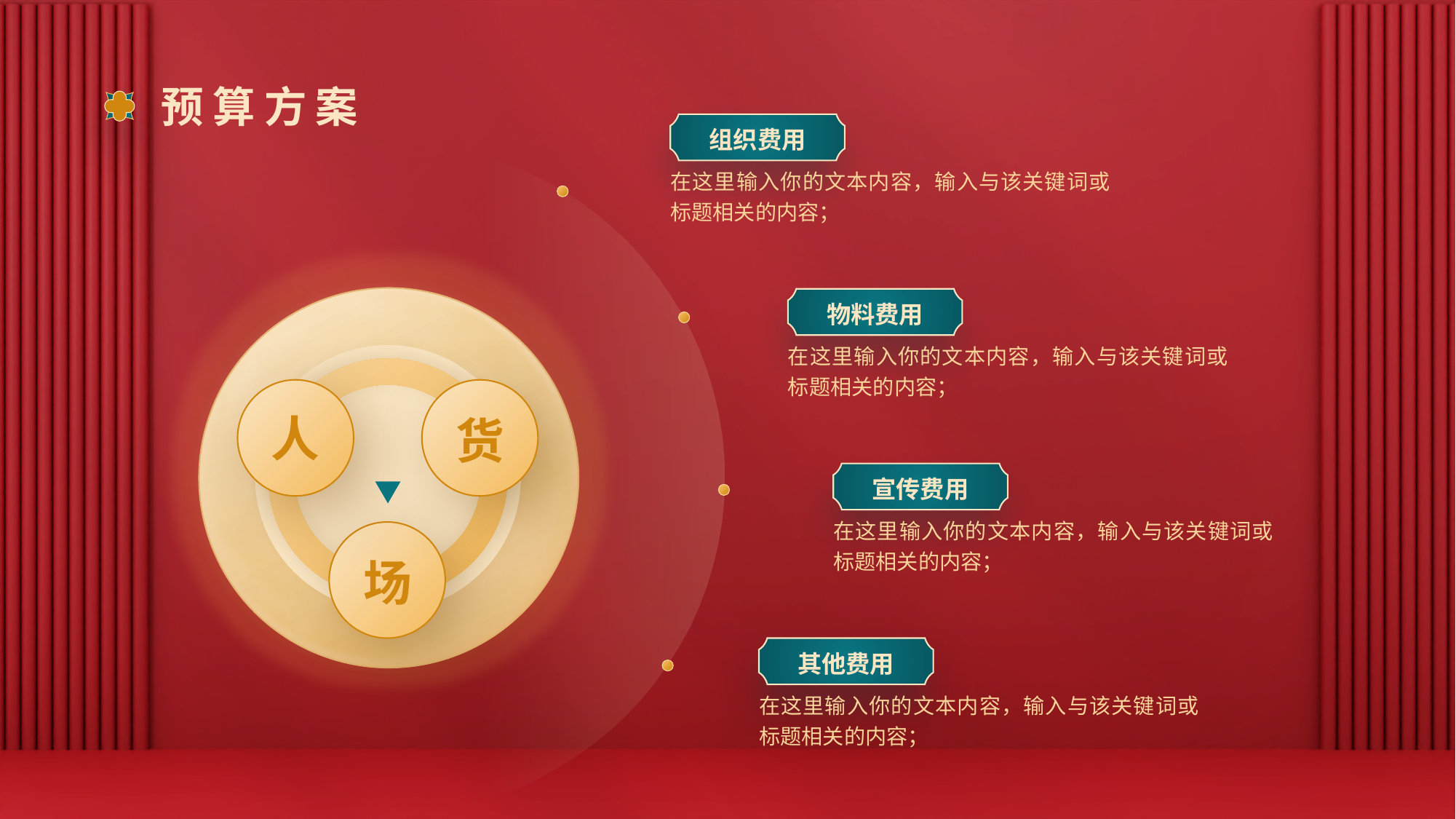

# 预算方案

组织费用

在这里输入你的文本内容，输入与该关键词或标题相关的内容；

物料费用
在这里输入你的文本内容，输入与该关键词或标题相关的内容；

人
货

宣传费用
在这里输入你的文本内容，输入与该关键词或标题相关的内容；
场

其他费用
在这里输入你的文本内容，输入与该关键词或标题相关的内容；